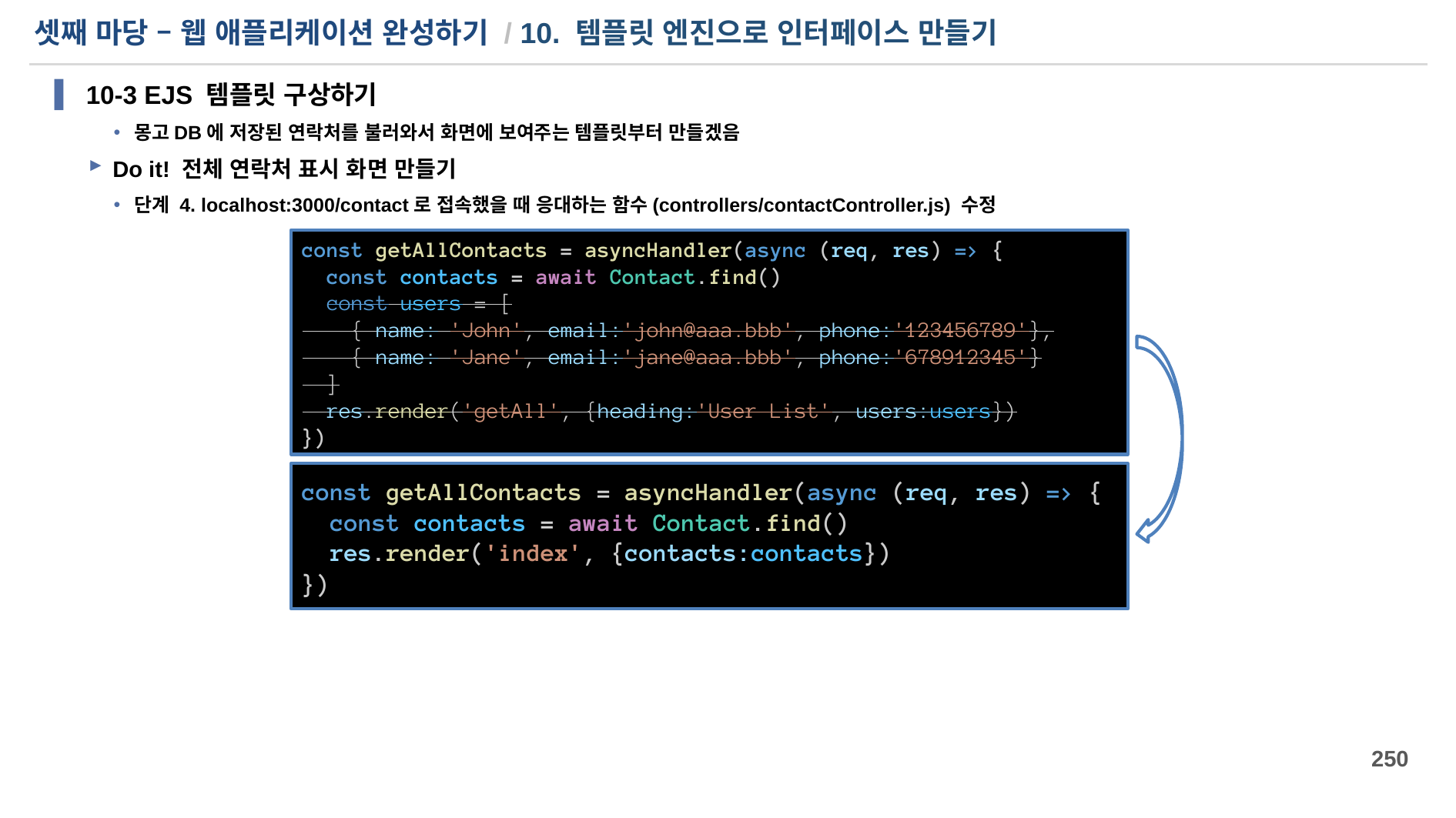

# 셋째 마당 – 웹 애플리케이션 완성하기 / 10. 템플릿 엔진으로 인터페이스 만들기
10-3 EJS 템플릿 구상하기
몽고DB에 저장된 연락처를 불러와서 화면에 보여주는 템플릿부터 만들겠음
Do it! 전체 연락처 표시 화면 만들기
단계 4. localhost:3000/contact로 접속했을 때 응대하는 함수(controllers/contactController.js) 수정

const getAllContacts = asyncHandler(async (req, res) => {
  const contacts = await Contact.find()
  const users = [
    { name: 'John', email:'john@aaa.bbb', phone:'123456789'},
    { name: 'Jane', email:'jane@aaa.bbb', phone:'678912345'}
  ]
  res.render('getAll', {heading:'User List', users:users})
})

const getAllContacts = asyncHandler(async (req, res) => {
  const contacts = await Contact.find()
  res.render('index', {contacts:contacts})
})
250